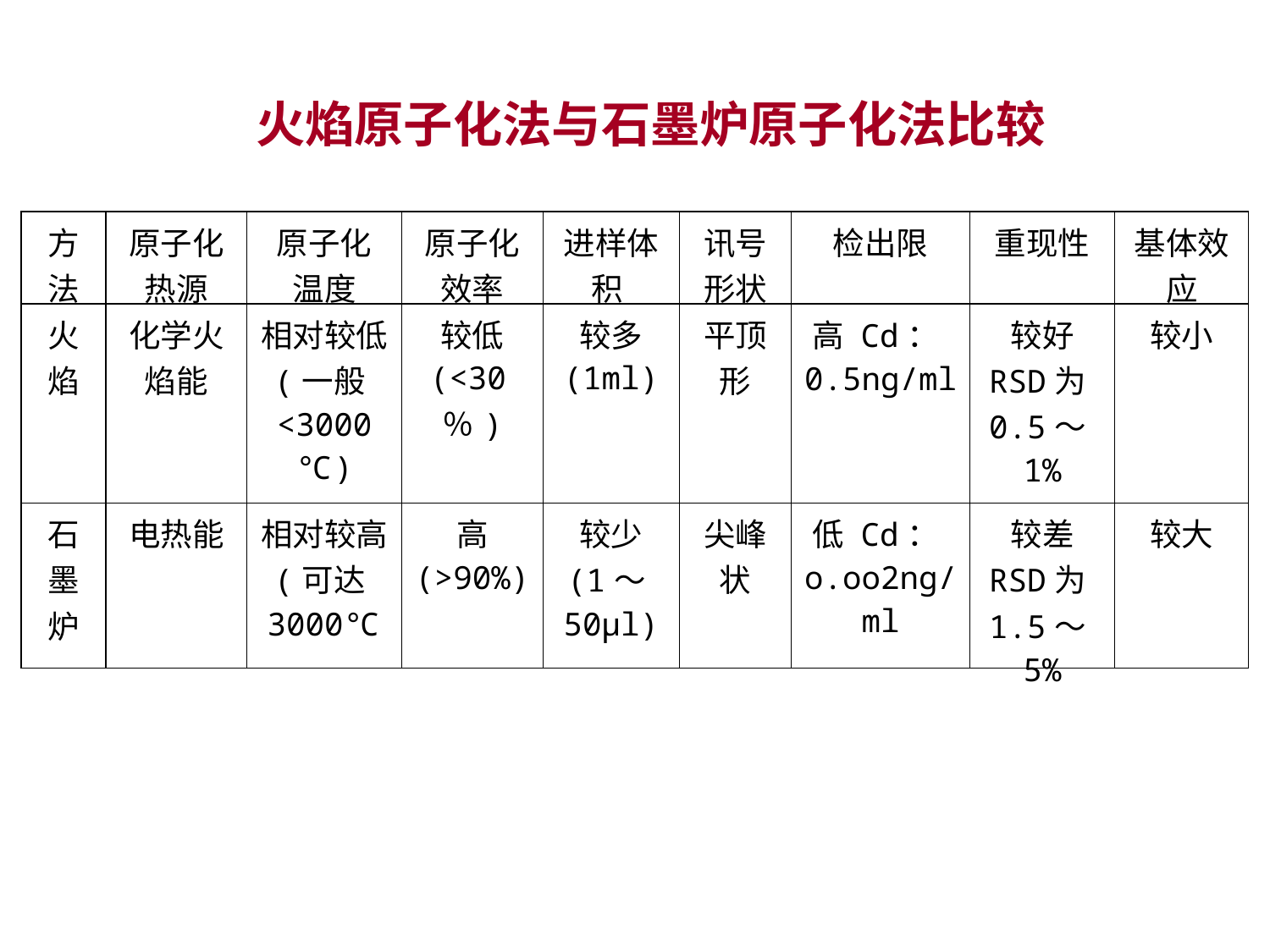

火焰原子化法与石墨炉原子化法比较
| 方法 | 原子化热源 | 原子化 温度 | 原子化效率 | 进样体积 | 讯号形状 | 检出限 | 重现性 | 基体效应 |
| --- | --- | --- | --- | --- | --- | --- | --- | --- |
| 火焰 | 化学火焰能 | 相对较低 (一般<3000℃) | 较低 (<30％) | 较多 (1ml) | 平顶形 | 高 Cd：0.5ng/ml | 较好 RSD为0.5～1% | 较小 |
| 石墨炉 | 电热能 | 相对较高 (可达3000℃ | 高 (>90%) | 较少 (1～50μl) | 尖峰状 | 低 Cd：o.oo2ng/ml | 较差 RSD为1.5～5% | 较大 |